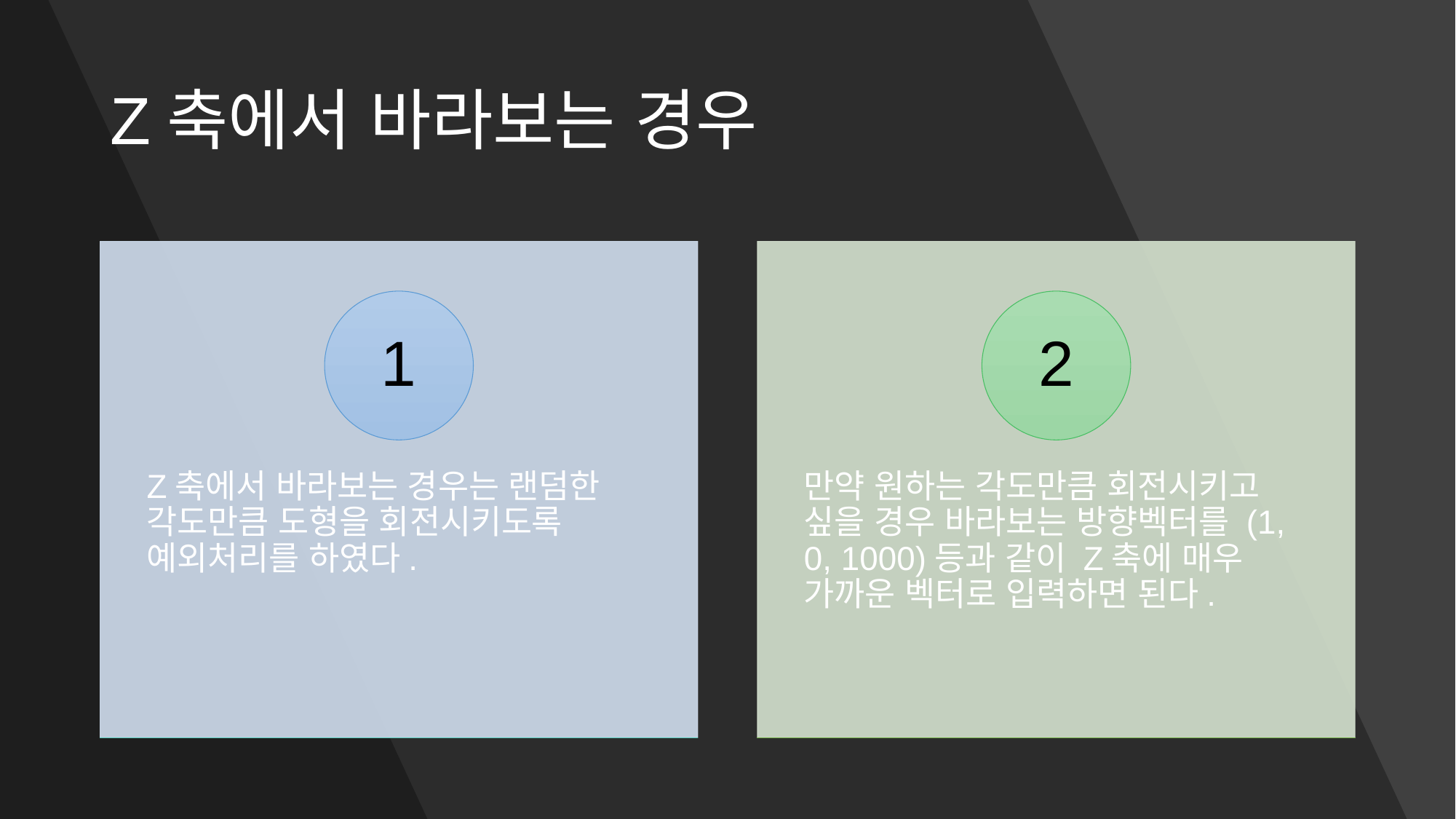

# Z축에서 바라보는 경우
Z축에서 바라보는 경우는 랜덤한 각도만큼 도형을 회전시키도록 예외처리를 하였다.
1
만약 원하는 각도만큼 회전시키고 싶을 경우 바라보는 방향벡터를 (1, 0, 1000)등과 같이 Z축에 매우 가까운 벡터로 입력하면 된다.
2